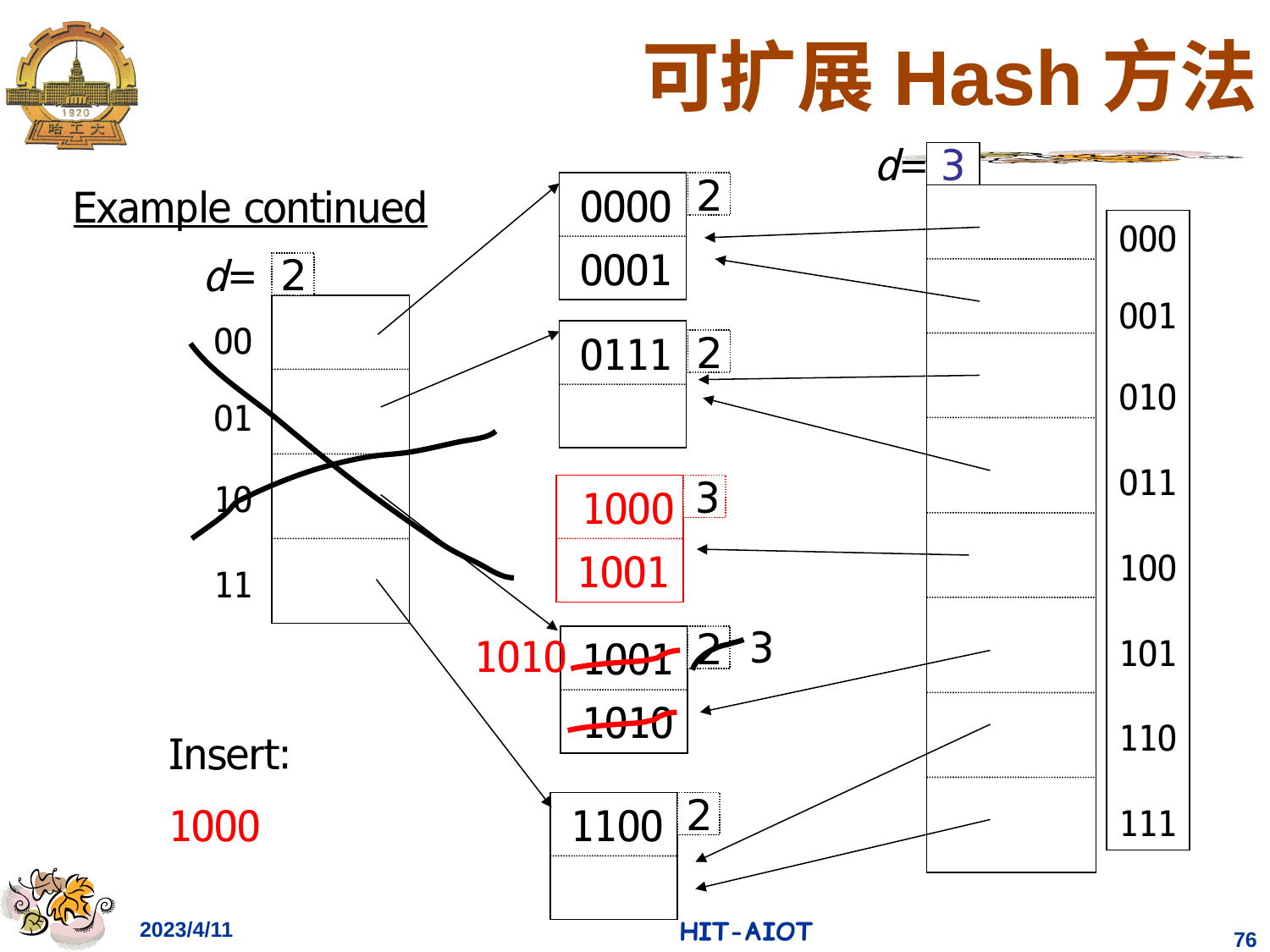

# 可扩展Hash方法
d=
3

000
001
010
011
100
101
110
111

3

3

0000
2
Example continued

0001
d=
2

00
01
10
11

0111
2

1000

1001

1010

1001
2

1010
Insert:
1000

1100
2

2023/4/11
HIT-AIOT
76